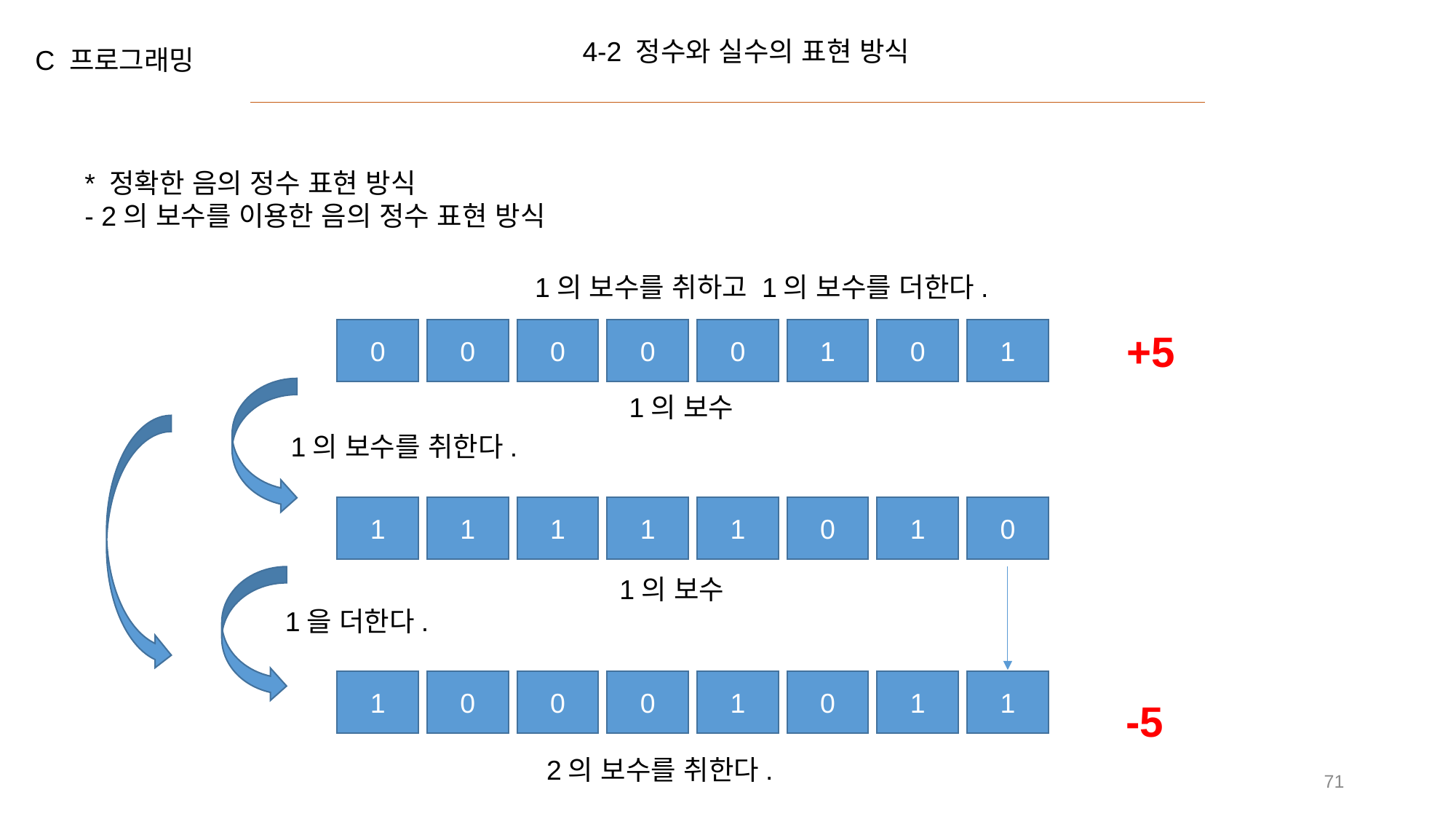

4-2 정수와 실수의 표현 방식
C 프로그래밍
* 정확한 음의 정수 표현 방식
- 2의 보수를 이용한 음의 정수 표현 방식
1의 보수를 취하고 1의 보수를 더한다.
0
0
0
0
0
1
0
1
+5

1의 보수

1의 보수를 취한다.
1
1
1
1
1
0
1
0

1의 보수
1을 더한다.
1
0
0
0
1
0
1
1
-5
2의 보수를 취한다.
71